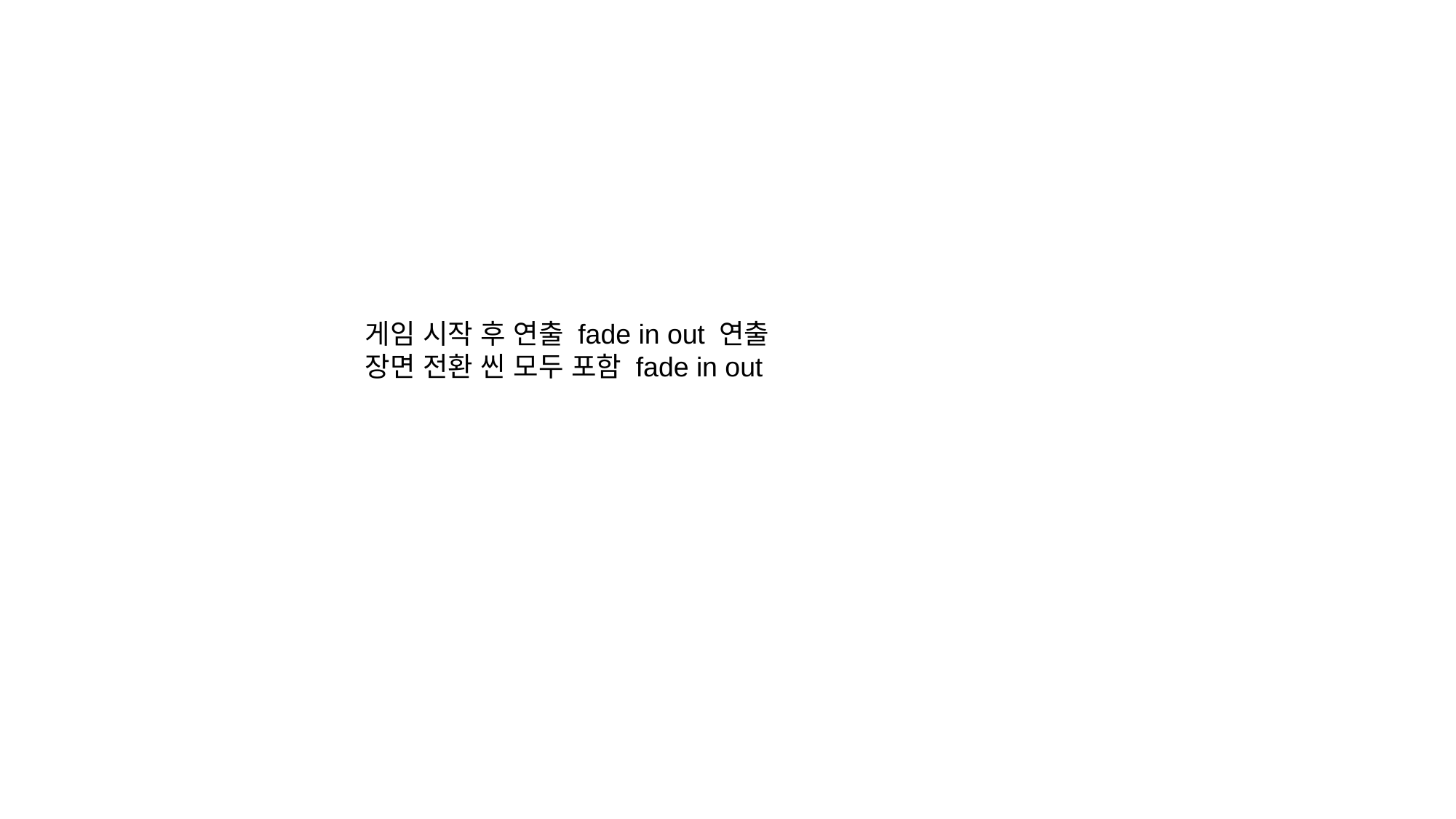

게임 시작 후 연출 fade in out 연출
장면 전환 씬 모두 포함 fade in out